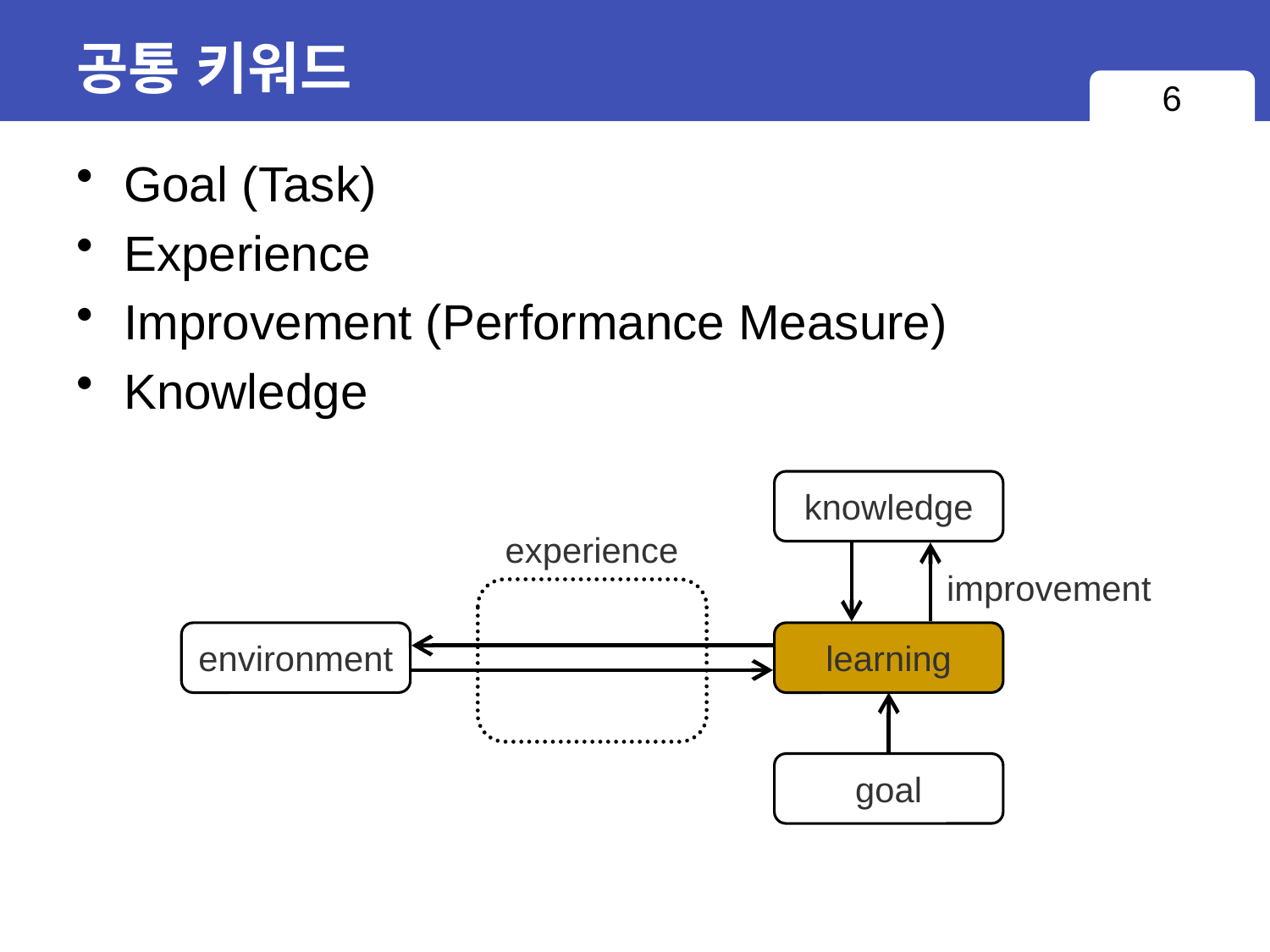

# 공통 키워드
6
Goal (Task)
Experience
Improvement (Performance Measure)
Knowledge
knowledge
experience
improvement

environment
learning
goal